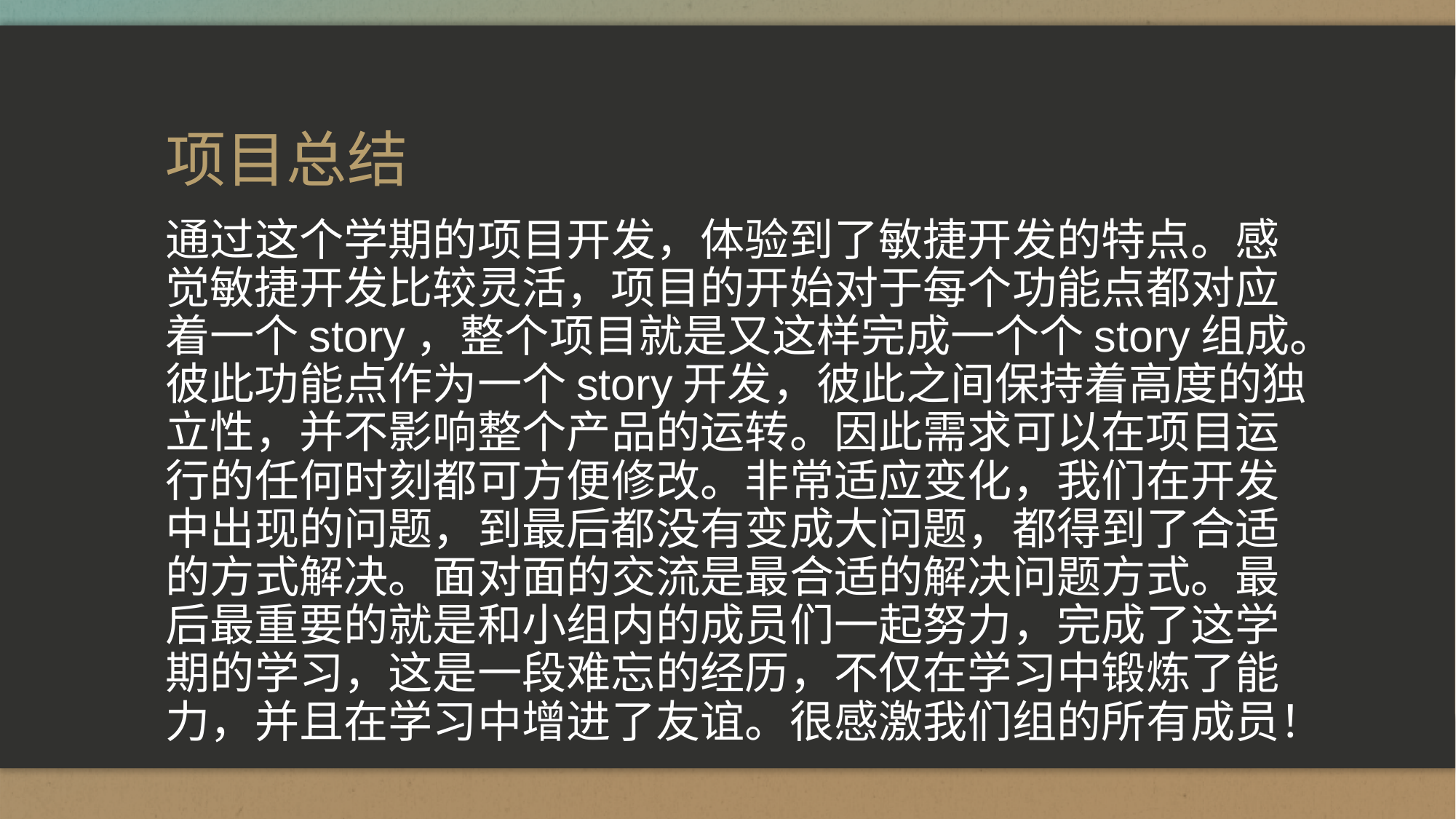

# 项目总结
通过这个学期的项目开发，体验到了敏捷开发的特点。感觉敏捷开发比较灵活，项目的开始对于每个功能点都对应着一个story，整个项目就是又这样完成一个个story组成。彼此功能点作为一个story开发，彼此之间保持着高度的独立性，并不影响整个产品的运转。因此需求可以在项目运行的任何时刻都可方便修改。非常适应变化，我们在开发中出现的问题，到最后都没有变成大问题，都得到了合适的方式解决。面对面的交流是最合适的解决问题方式。最后最重要的就是和小组内的成员们一起努力，完成了这学期的学习，这是一段难忘的经历，不仅在学习中锻炼了能力，并且在学习中增进了友谊。很感激我们组的所有成员！